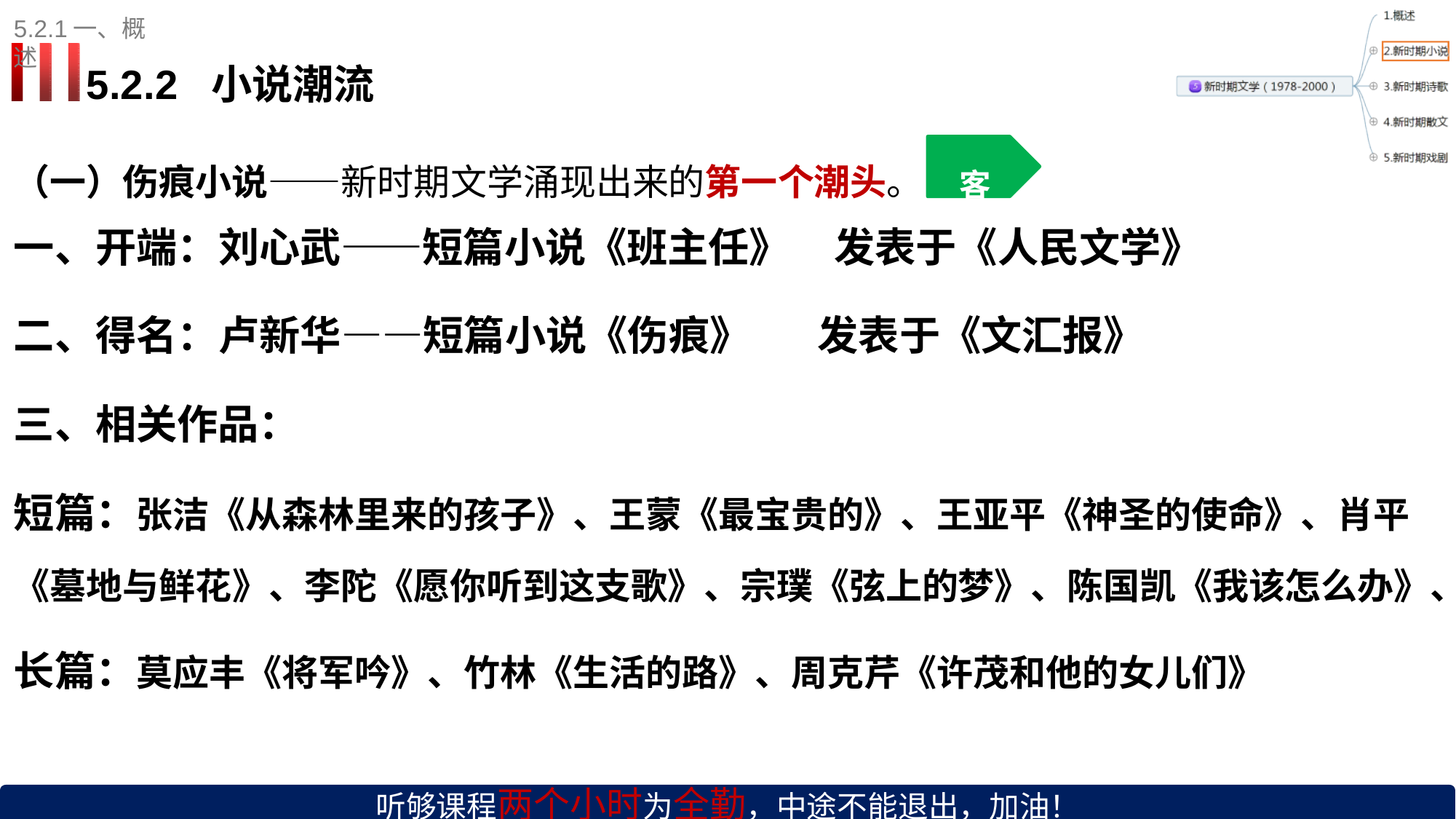

5.2.1一、概述

# 5.2.2	小说潮流

（一）伤痕小说——新时期文学涌现出来的第一个潮头。	客
一、开端：刘心武——短篇小说《班主任》
二、得名：卢新华——短篇小说《伤痕》 三、相关作品：
发表于《人民文学》
发表于《文汇报》
短篇：张洁《从森林里来的孩子》、王蒙《最宝贵的》、王亚平《神圣的使命》、肖平
《墓地与鲜花》、李陀《愿你听到这支歌》、宗璞《弦上的梦》、陈国凯《我该怎么办》、
长篇：莫应丰《将军吟》、竹林《生活的路》、周克芹《许茂和他的女儿们》

听够课程两个小时为全勤，中途不能退出，加油！